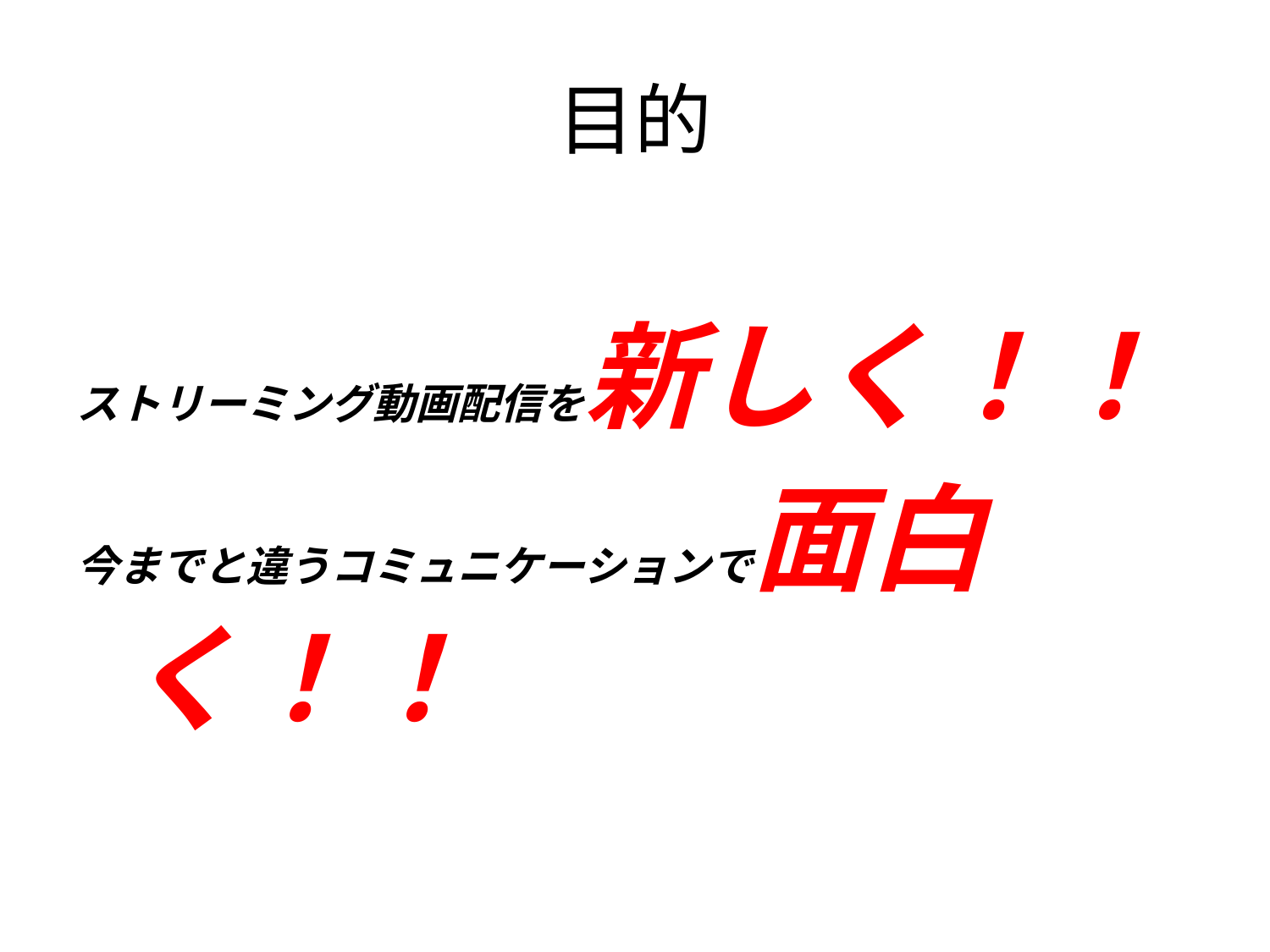

# 目的

ストリーミング動画配信を新しく！！
今までと違うコミュニケーションで面白く！！